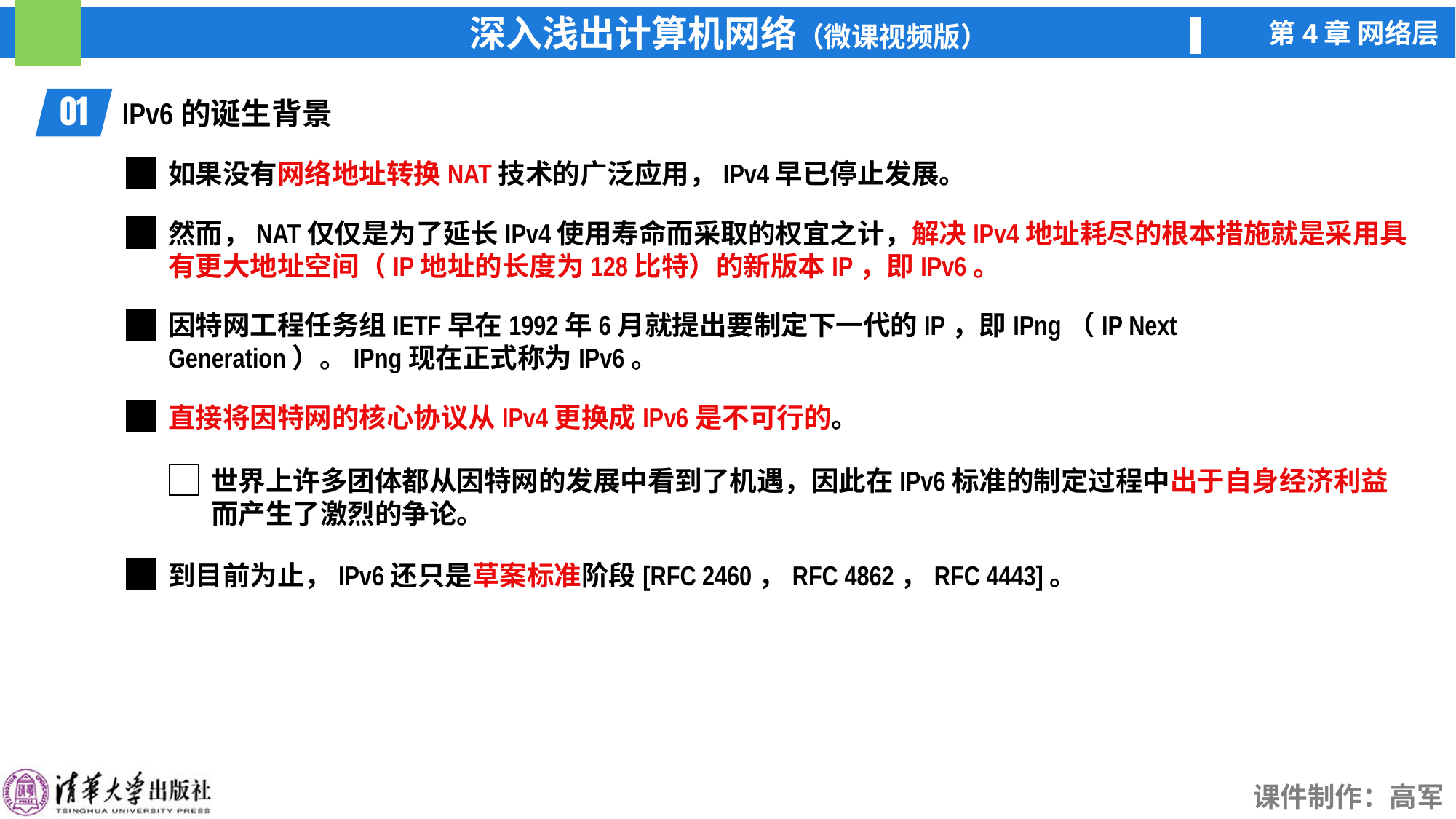

01
IPv6的诞生背景
如果没有网络地址转换NAT技术的广泛应用，IPv4早已停止发展。

然而，NAT仅仅是为了延长IPv4使用寿命而采取的权宜之计，解决IPv4地址耗尽的根本措施就是采用具有更大地址空间（IP地址的长度为128比特）的新版本IP，即IPv6。

因特网工程任务组IETF早在1992年6月就提出要制定下一代的IP，即IPng（IP Next Generation）。IPng现在正式称为IPv6。

直接将因特网的核心协议从IPv4更换成IPv6是不可行的。

世界上许多团体都从因特网的发展中看到了机遇，因此在IPv6标准的制定过程中出于自身经济利益而产生了激烈的争论。

到目前为止，IPv6还只是草案标准阶段[RFC 2460，RFC 4862，RFC 4443]。